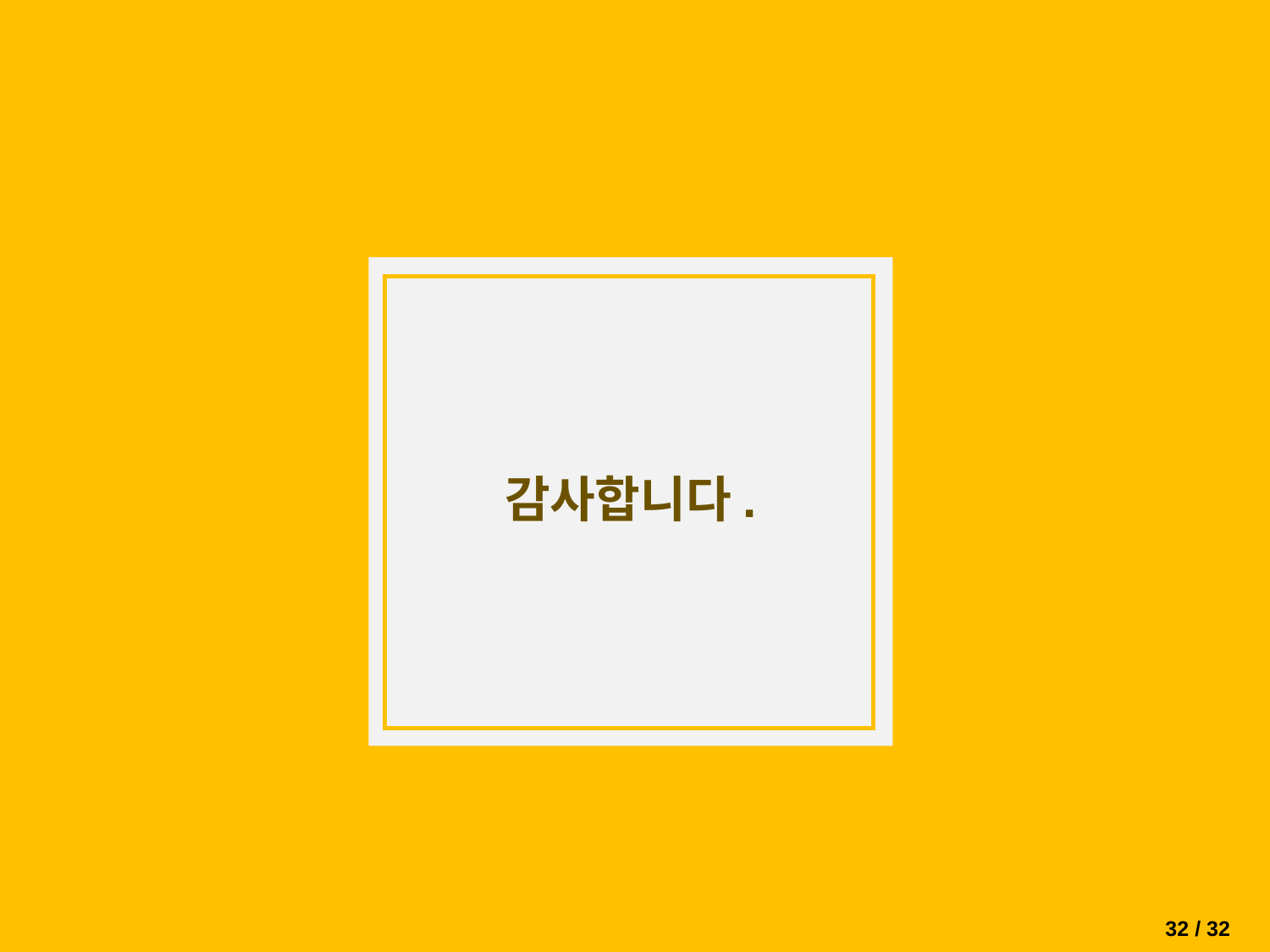

비교문화론
과학적 바라보기와 과학을 바라보기
감사합니다.
김수민 김은아 이시온 최유지
32 / 32